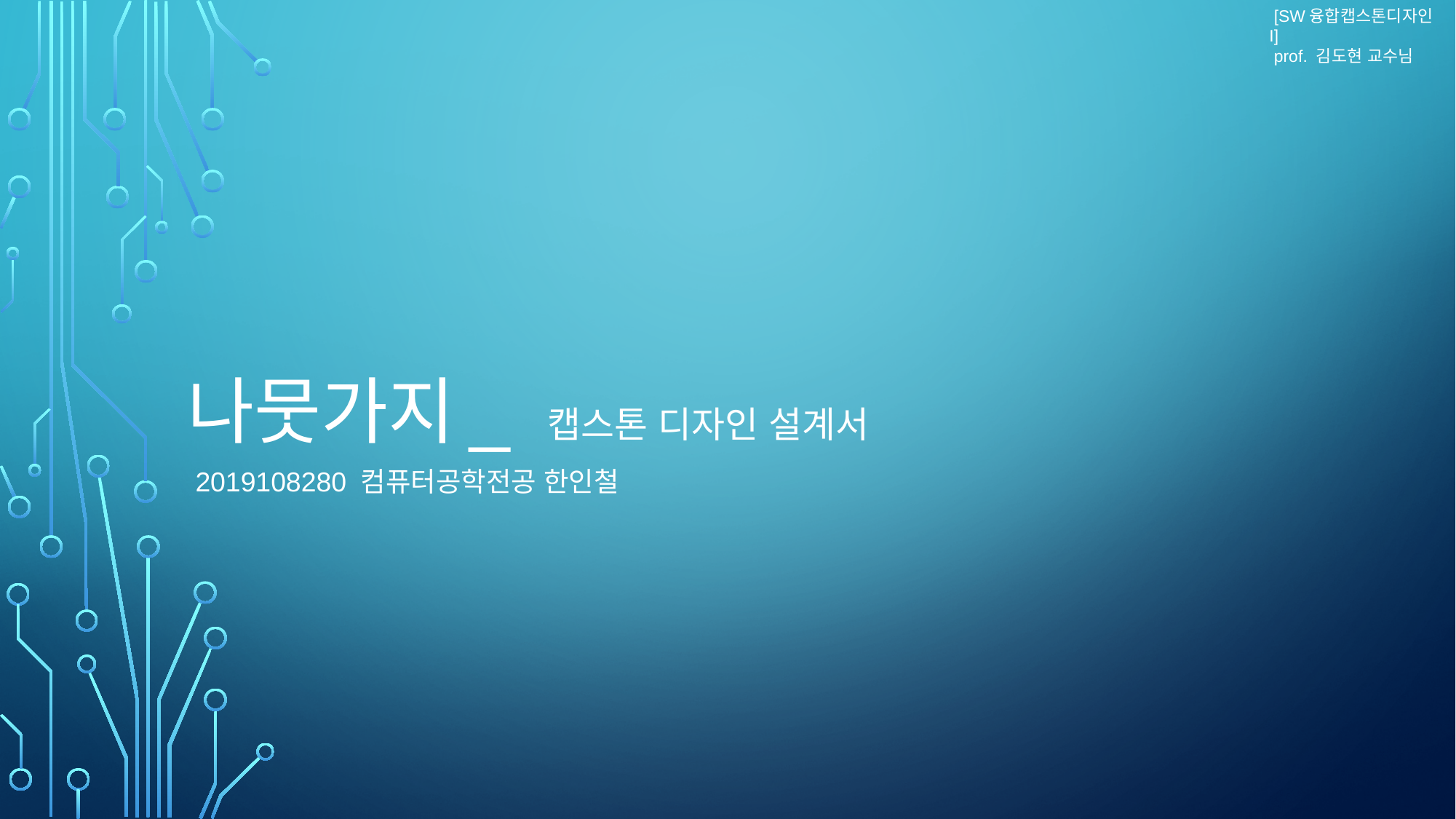

[SW융합캡스톤디자인I]
 prof. 김도현 교수님
나뭇가지 _ 캡스톤 디자인 설계서
 2019108280 컴퓨터공학전공 한인철